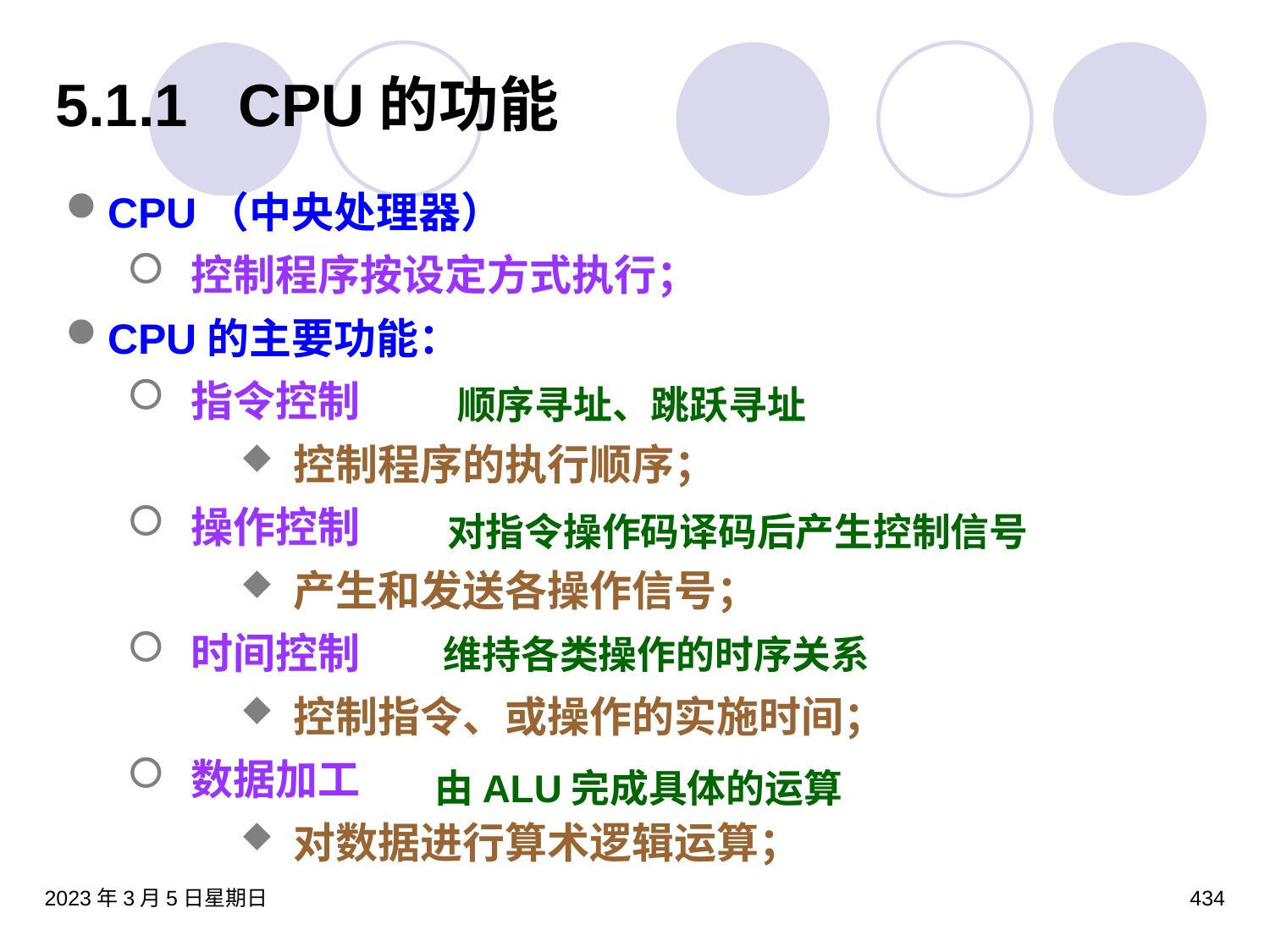

# 5.1.1   CPU的功能
CPU（中央处理器）
控制程序按设定方式执行；
CPU的主要功能：
指令控制
控制程序的执行顺序；
操作控制
产生和发送各操作信号；
时间控制
控制指令、或操作的实施时间；
数据加工
对数据进行算术逻辑运算；
顺序寻址、跳跃寻址
对指令操作码译码后产生控制信号
维持各类操作的时序关系
由ALU完成具体的运算
2023年3月5日星期日
434